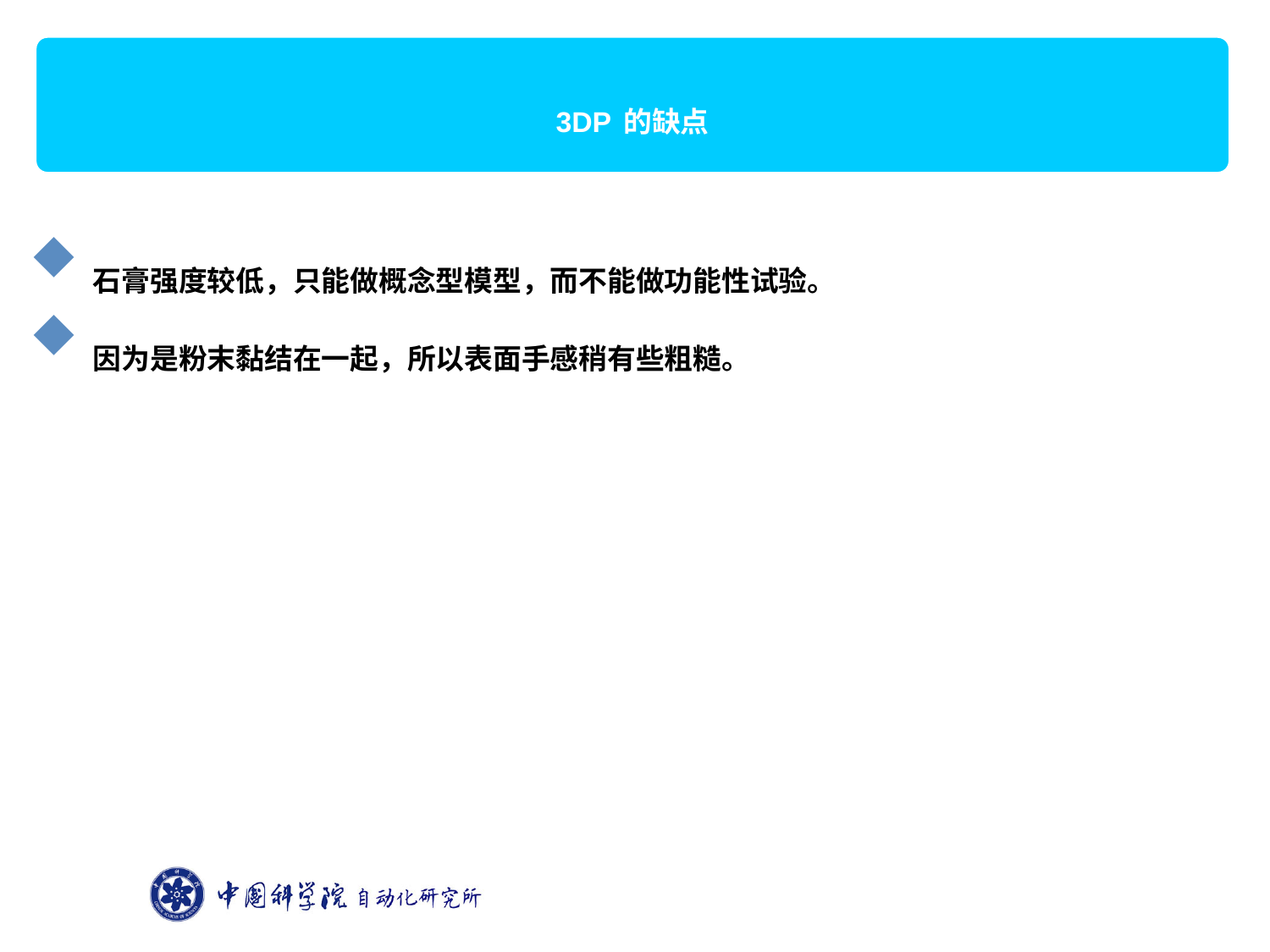

3DP的缺点
石膏强度较低，只能做概念型模型，而不能做功能性试验。
因为是粉末黏结在一起，所以表面手感稍有些粗糙。